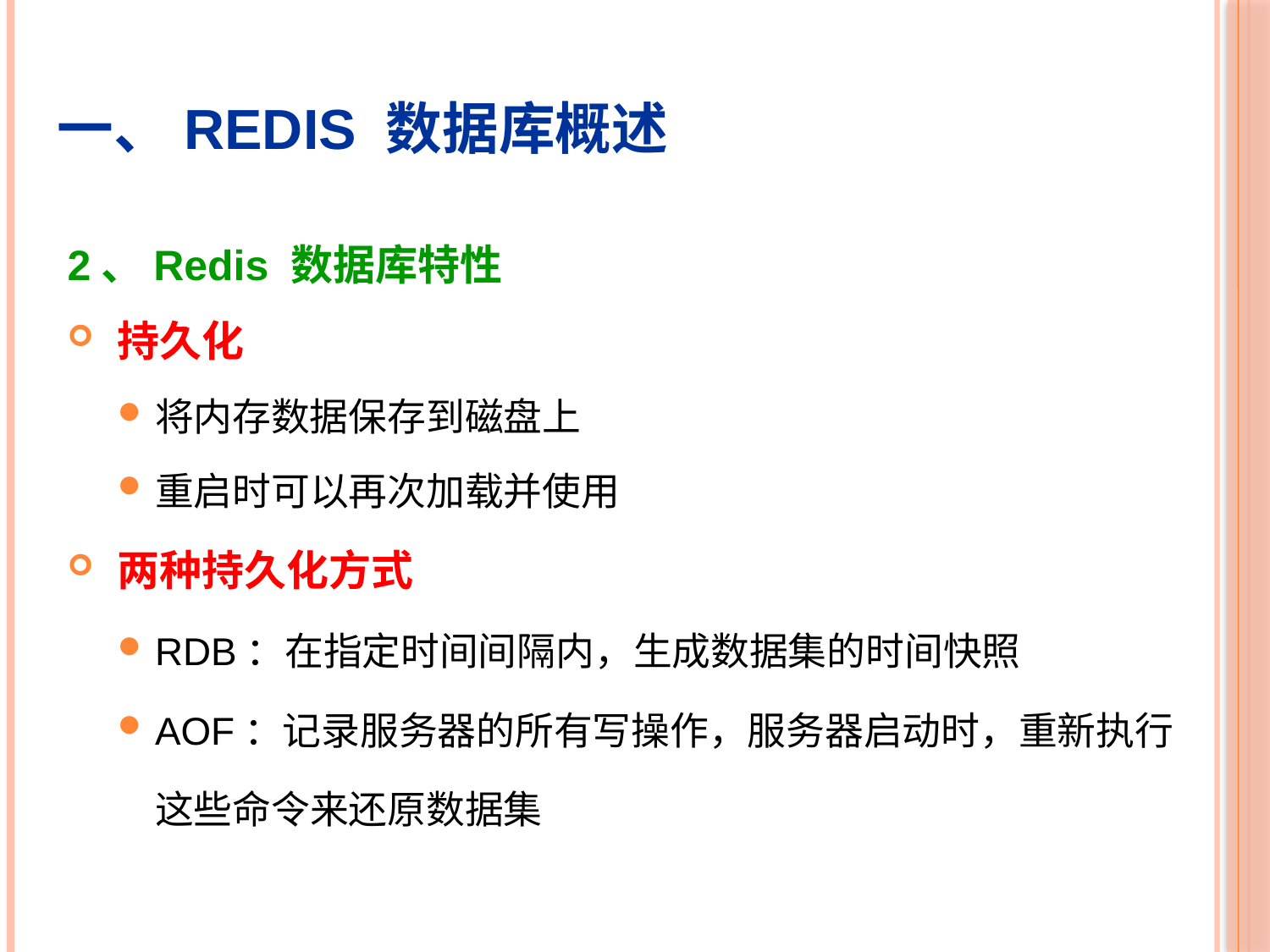

# 一、Redis 数据库概述
2、Redis 数据库特性
持久化
将内存数据保存到磁盘上
重启时可以再次加载并使用
两种持久化方式
RDB：在指定时间间隔内，生成数据集的时间快照
AOF：记录服务器的所有写操作，服务器启动时，重新执行这些命令来还原数据集